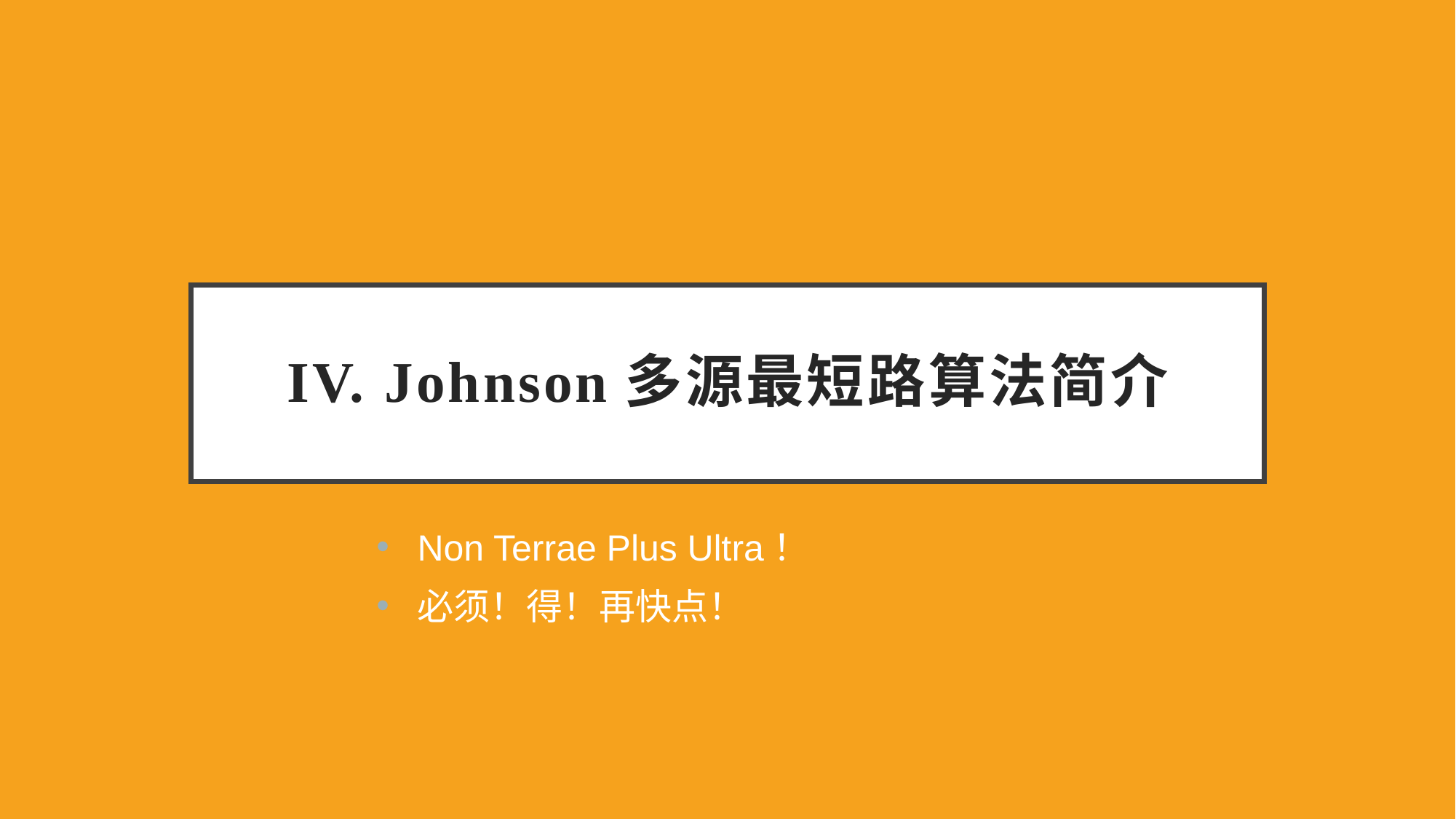

# IV. Johnson多源最短路算法简介
Non Terrae Plus Ultra！
必须！得！再快点！